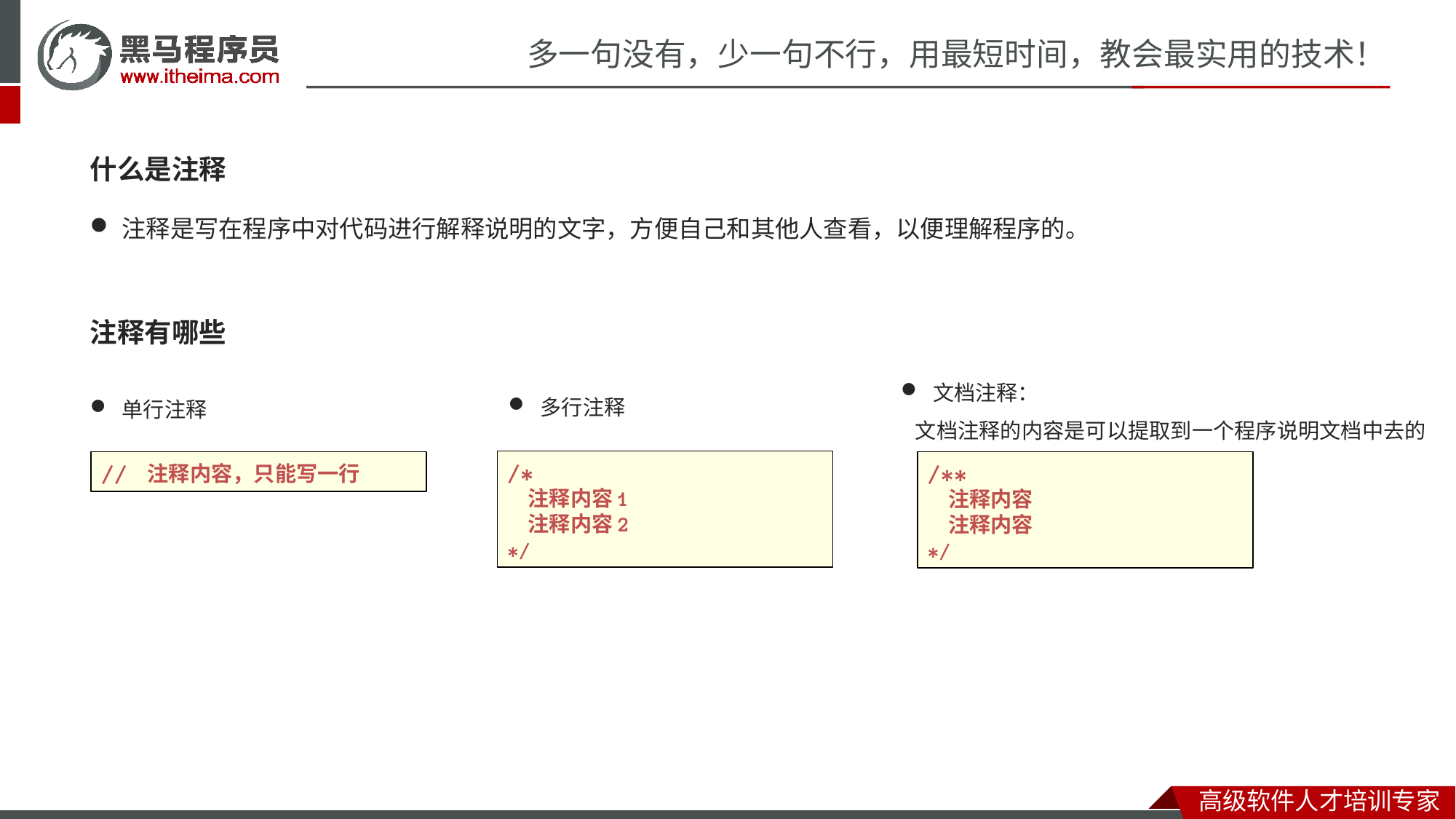

什么是注释
注释是写在程序中对代码进行解释说明的文字，方便自己和其他人查看，以便理解程序的。
注释有哪些
文档注释：
  文档注释的内容是可以提取到一个程序说明文档中去的
多行注释
单行注释
/*
   注释内容1
   注释内容2
*/
// 注释内容，只能写一行
/**
   注释内容
   注释内容
*/